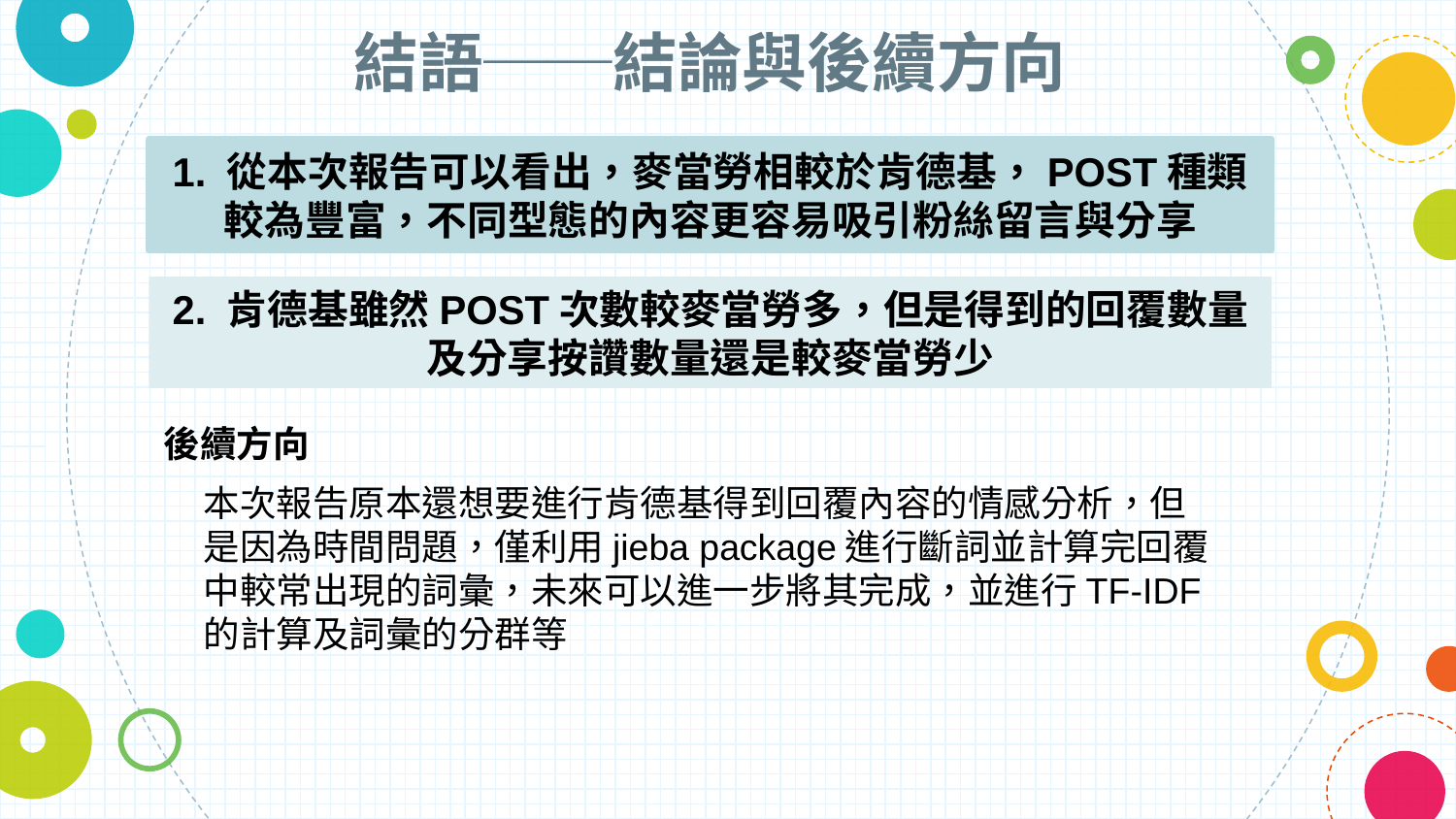

結語──結論與後續方向
1. 從本次報告可以看出，麥當勞相較於肯德基，POST種類較為豐富，不同型態的內容更容易吸引粉絲留言與分享
2. 肯德基雖然POST次數較麥當勞多，但是得到的回覆數量及分享按讚數量還是較麥當勞少
後續方向
本次報告原本還想要進行肯德基得到回覆內容的情感分析，但是因為時間問題，僅利用jieba package進行斷詞並計算完回覆中較常出現的詞彙，未來可以進一步將其完成，並進行TF-IDF的計算及詞彙的分群等